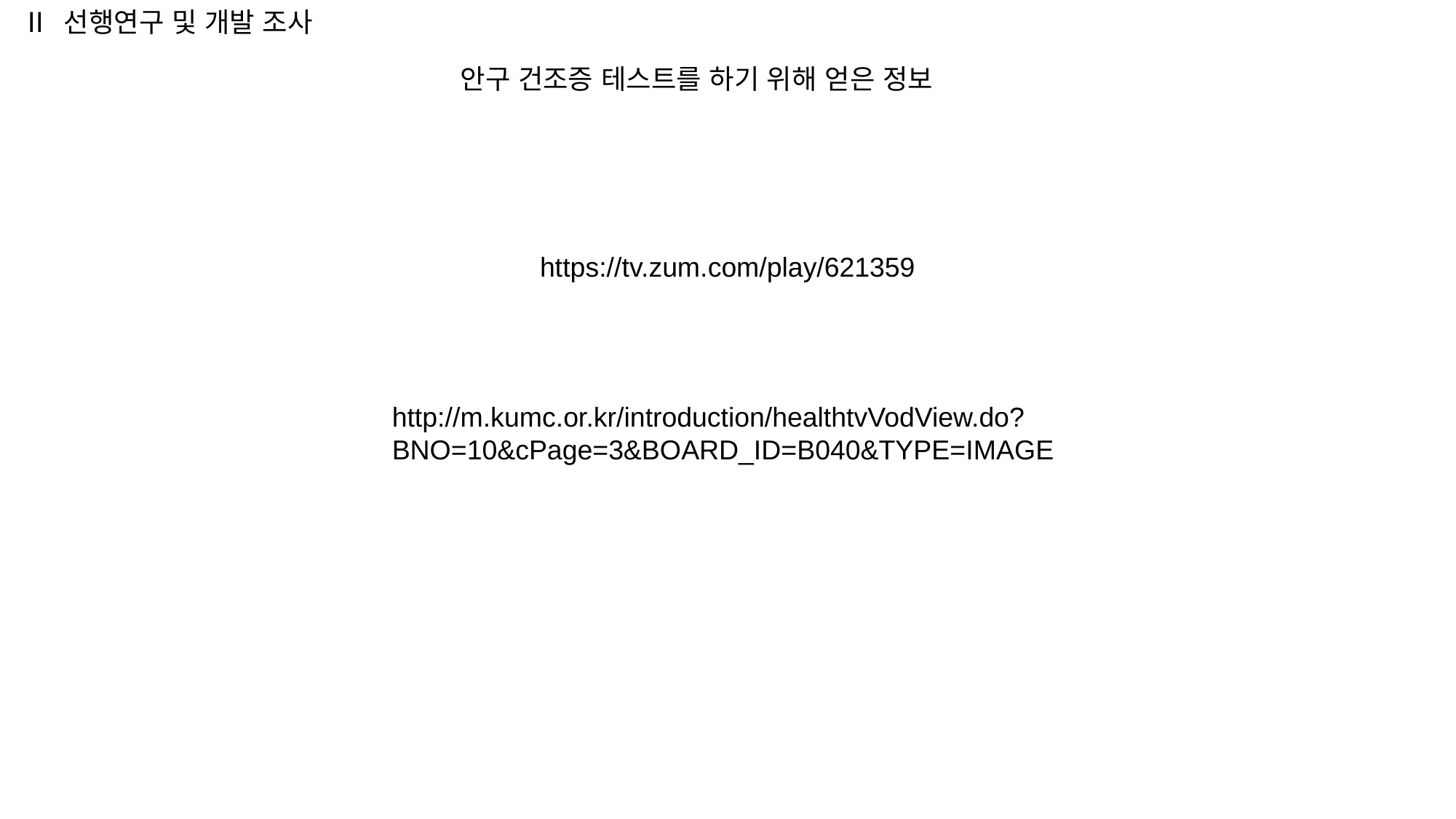

Ⅱ 선행연구 및 개발 조사
안구 건조증 테스트를 하기 위해 얻은 정보
https://tv.zum.com/play/621359
http://m.kumc.or.kr/introduction/healthtvVodView.do?BNO=10&cPage=3&BOARD_ID=B040&TYPE=IMAGE